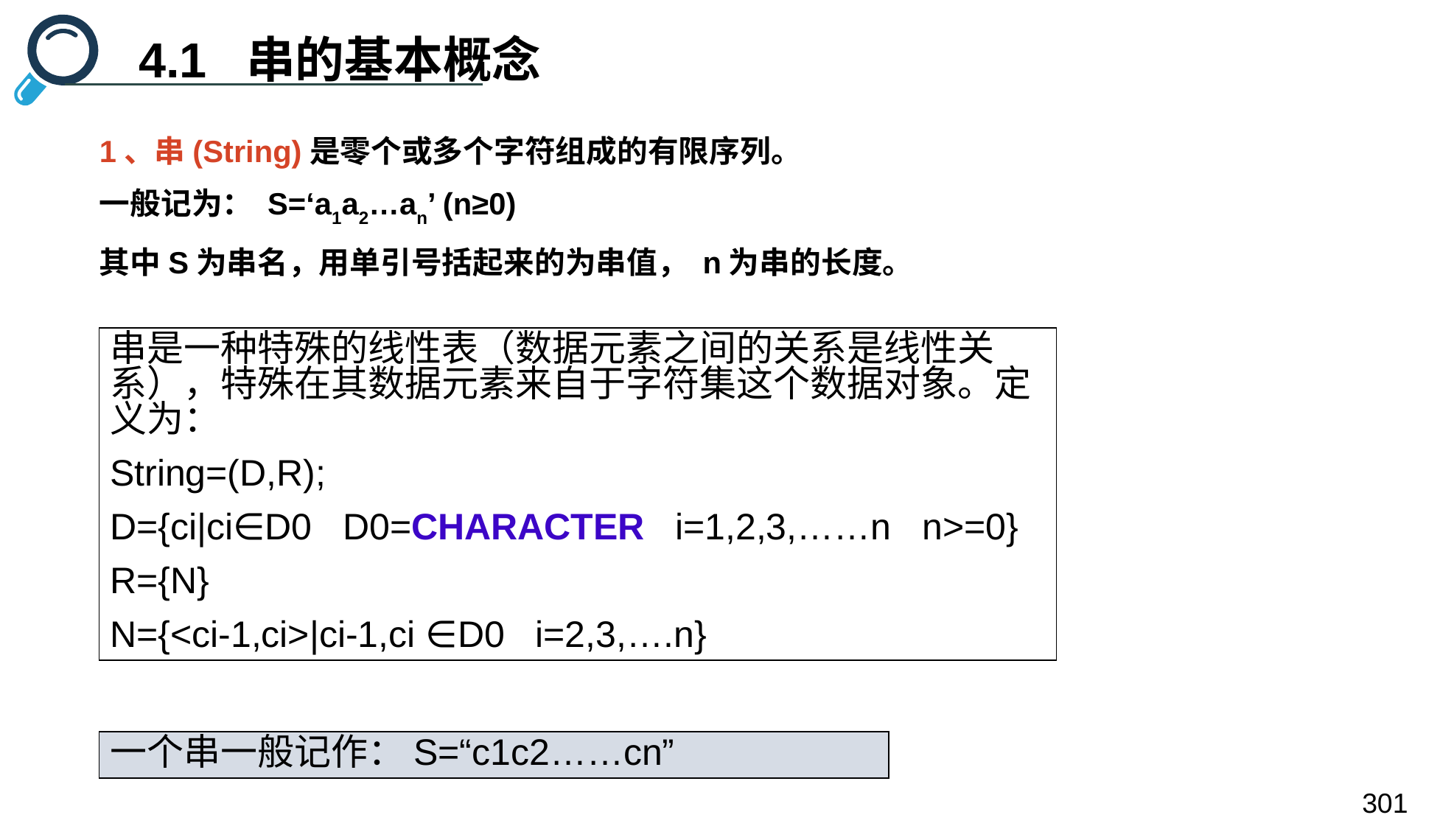

4.1  串的基本概念
1、串(String)是零个或多个字符组成的有限序列。
一般记为： S=‘a1a2…an’ (n≥0)
其中S为串名，用单引号括起来的为串值， n为串的长度。
串是一种特殊的线性表（数据元素之间的关系是线性关系），特殊在其数据元素来自于字符集这个数据对象。定义为：
String=(D,R);
D={ci|ci∈D0   D0=CHARACTER   i=1,2,3,……n   n>=0}
R={N}
N={<ci-1,ci>|ci-1,ci ∈D0   i=2,3,….n}
一个串一般记作：S=“c1c2……cn”
301